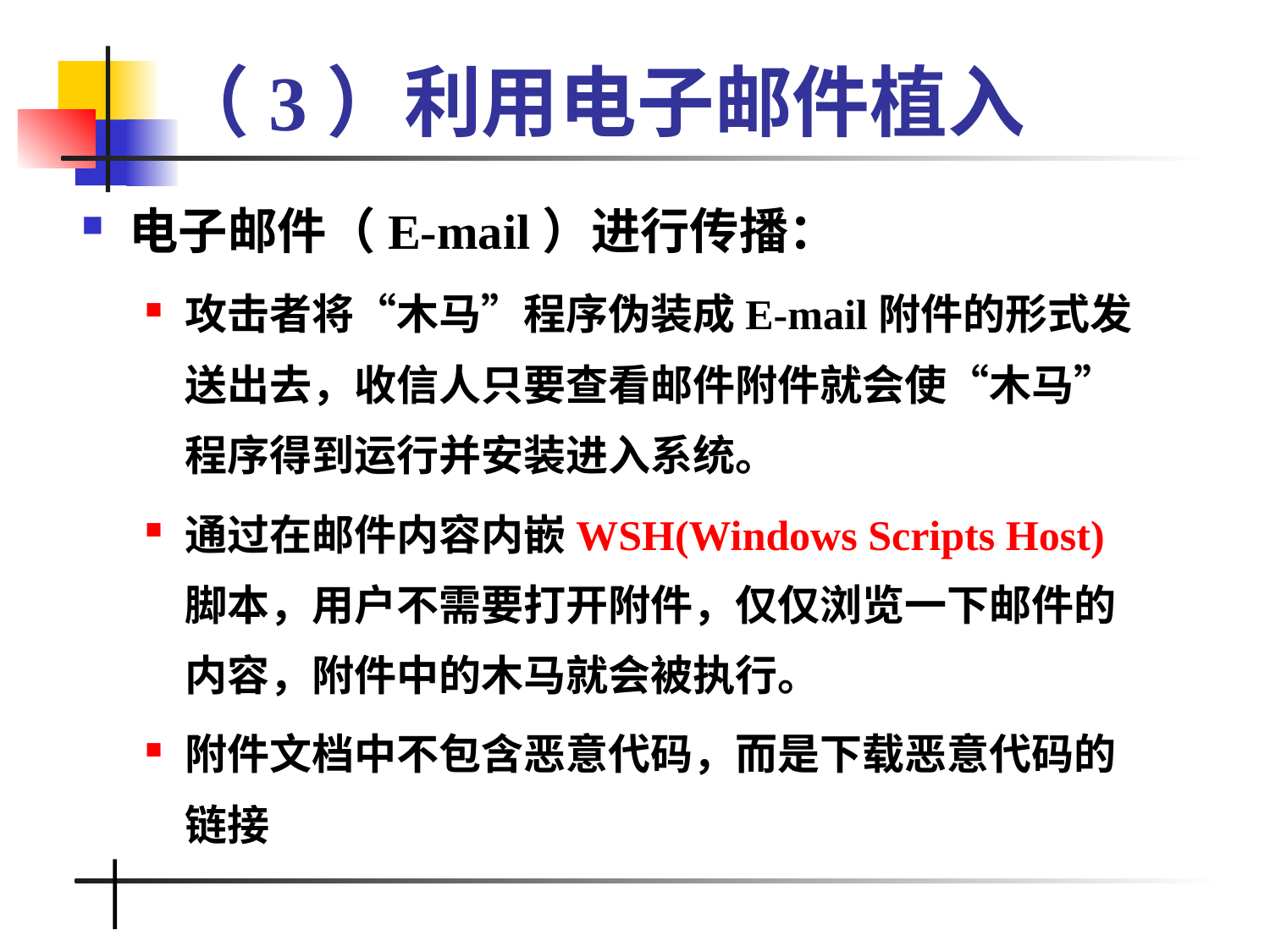

# （3）利用电子邮件植入
电子邮件（E-mail）进行传播：
攻击者将“木马”程序伪装成E-mail附件的形式发送出去，收信人只要查看邮件附件就会使“木马”程序得到运行并安装进入系统。
通过在邮件内容内嵌WSH(Windows Scripts Host)脚本，用户不需要打开附件，仅仅浏览一下邮件的内容，附件中的木马就会被执行。
附件文档中不包含恶意代码，而是下载恶意代码的链接